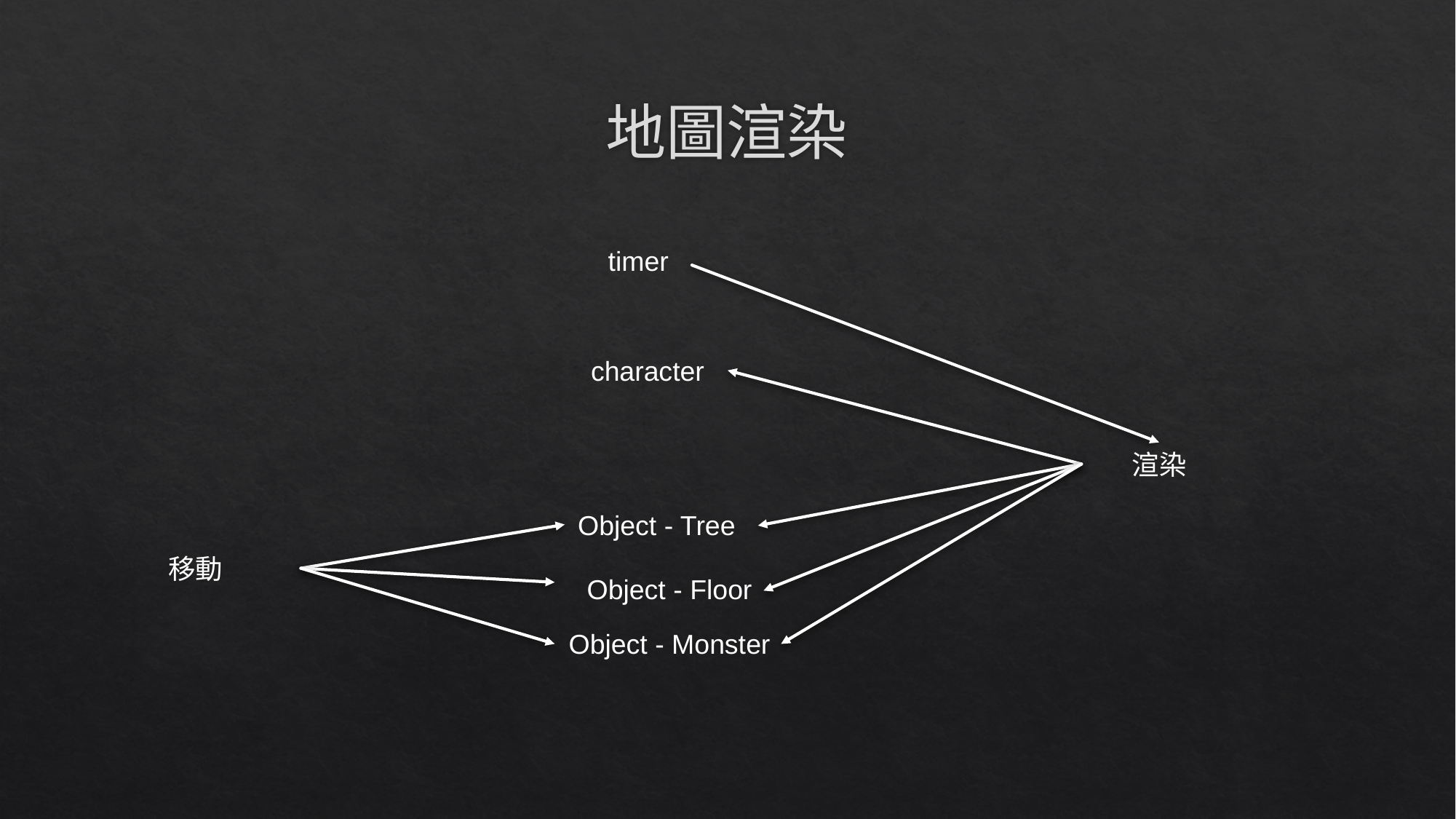

# 地圖渲染
timer
character
渲染
Object - Tree
移動
Object - Floor
Object - Monster